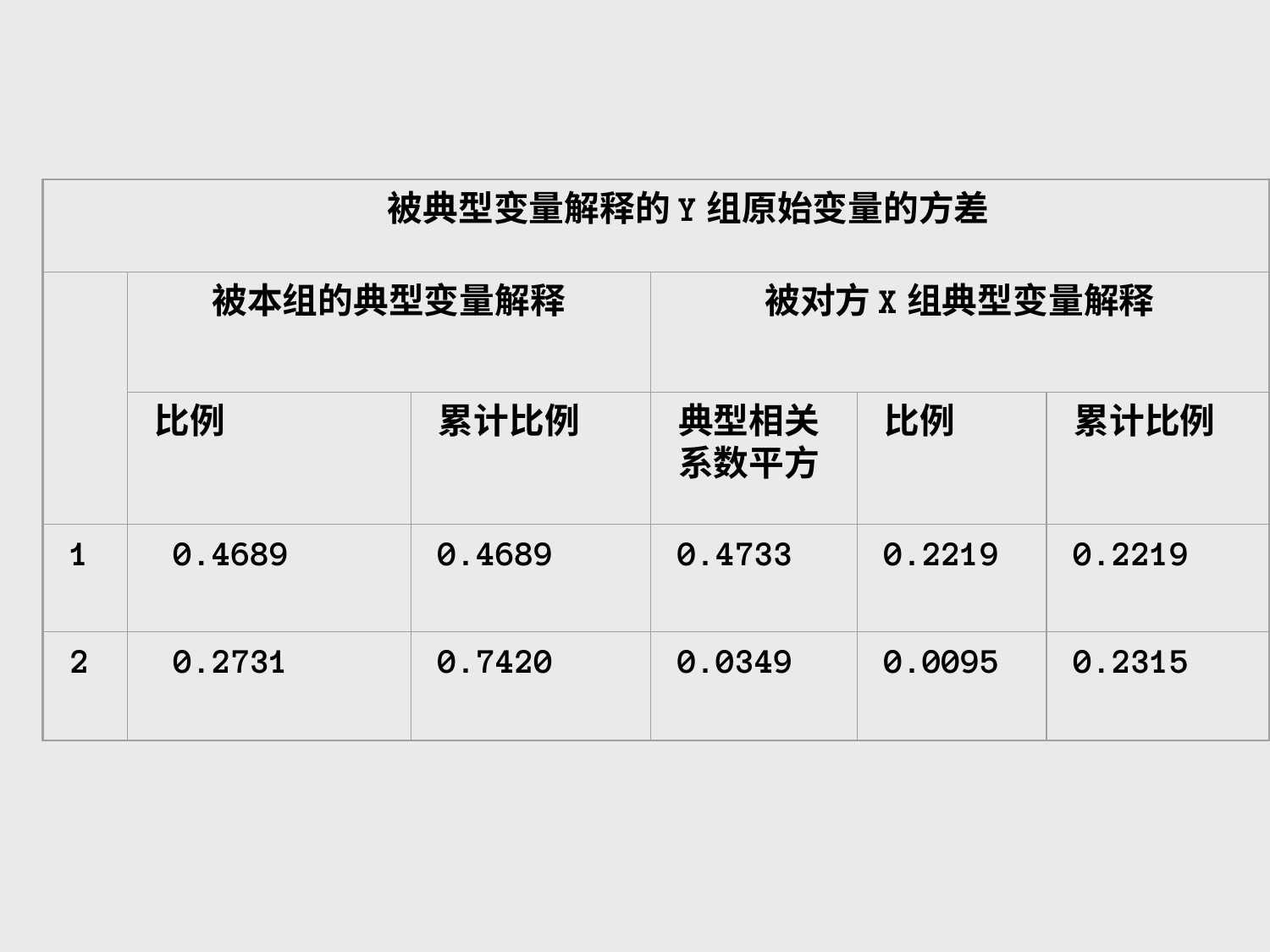

被典型变量解释的Y组原始变量的方差

被本组的典型变量解释

被对方X组典型变量解释

比例

累计比例

典型相关系数平方

比例

累计比例

1

 0.4689

0.4689

0.4733

0.2219

0.2219

2

 0.2731

0.7420

0.0349

0.0095

0.2315